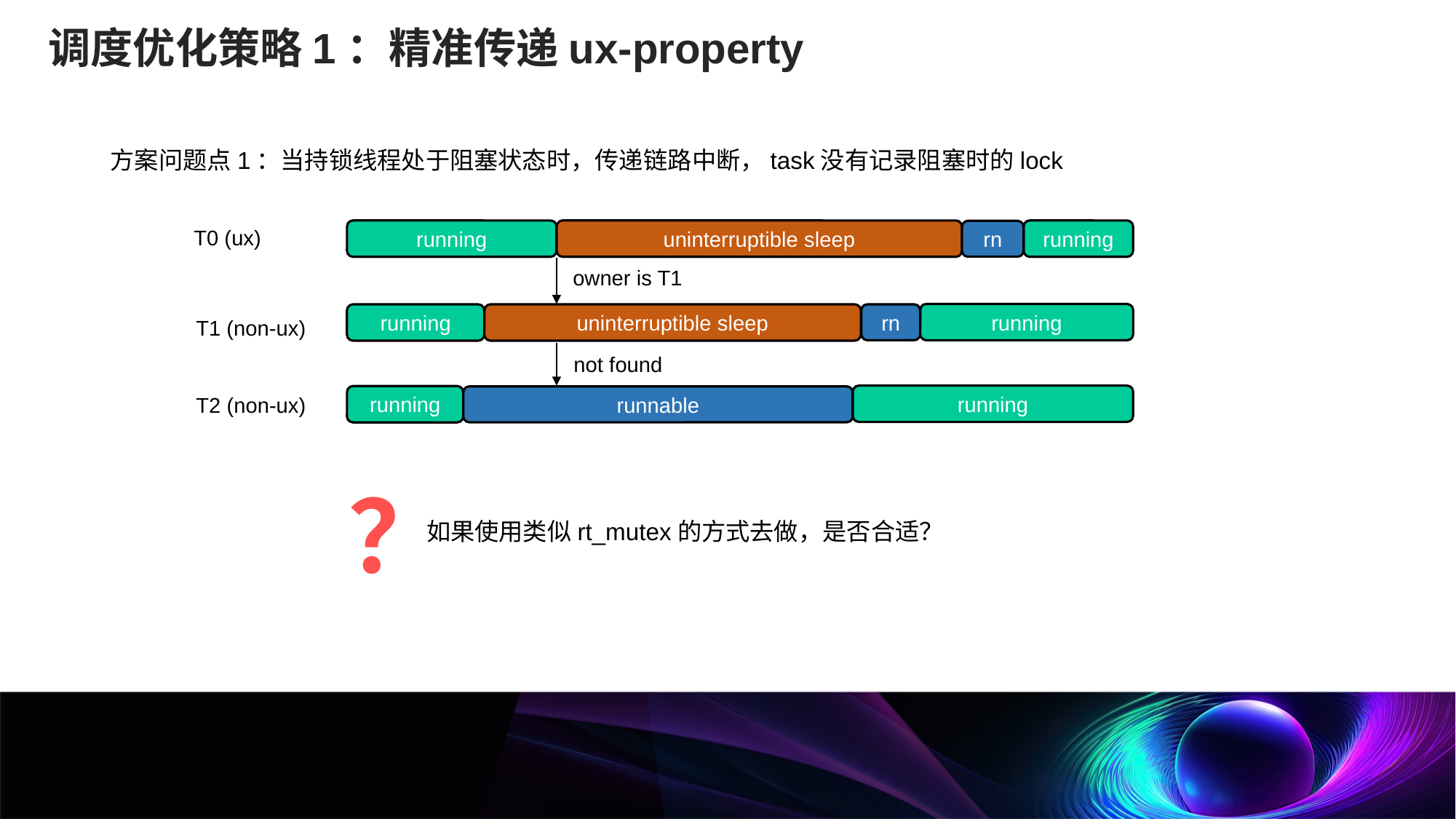

调度优化策略1：精准传递ux-property
方案问题点1：当持锁线程处于阻塞状态时，传递链路中断，task没有记录阻塞时的lock
T0 (ux)
running
uninterruptible sleep
running
rn
owner is T1
running
running
uninterruptible sleep
rn
T1 (non-ux)
not found
running
running
T2 (non-ux)
runnable
？
如果使用类似rt_mutex的方式去做，是否合适？